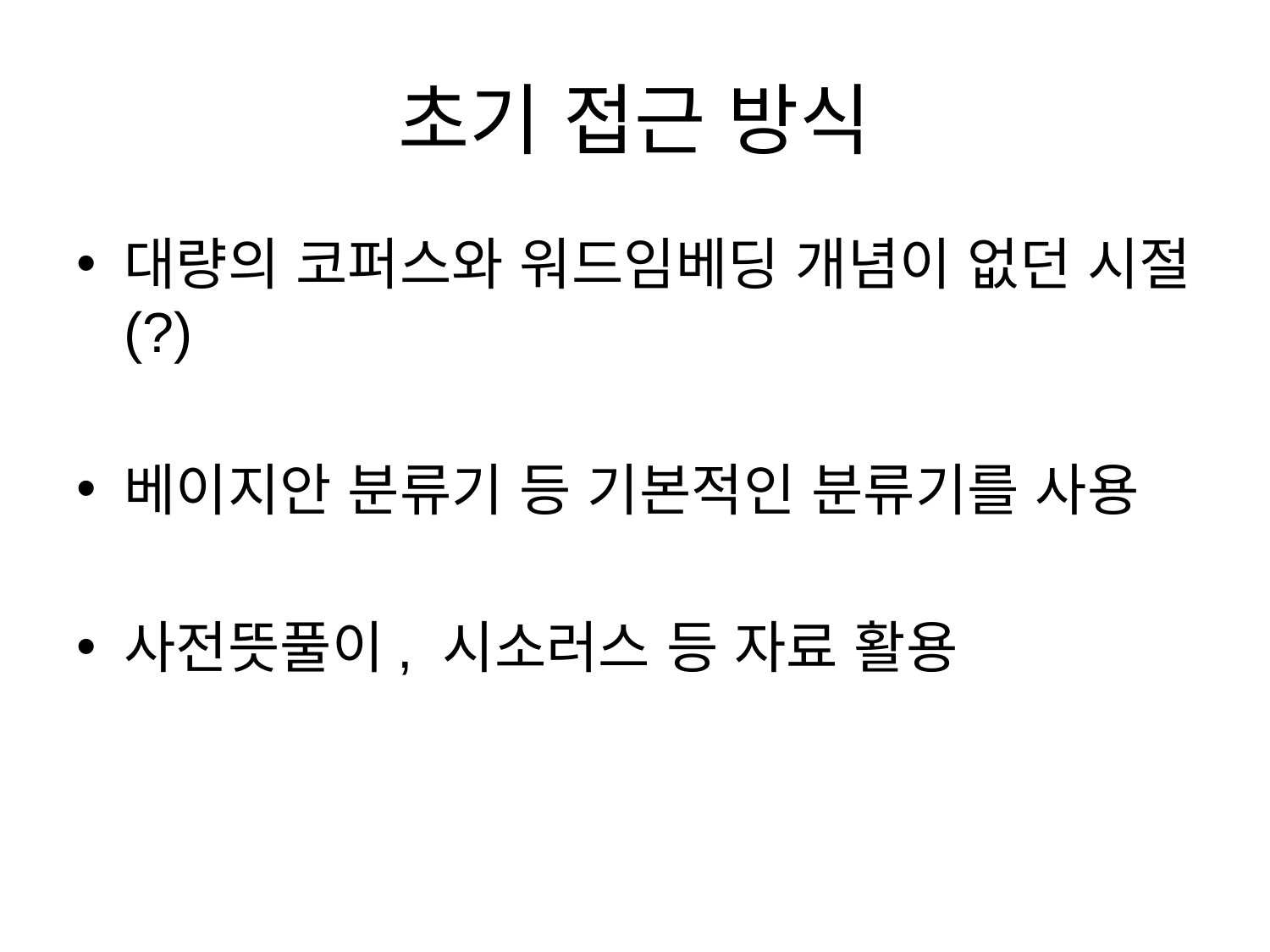

# 초기 접근 방식
대량의 코퍼스와 워드임베딩 개념이 없던 시절(?)

베이지안 분류기 등 기본적인 분류기를 사용

사전뜻풀이, 시소러스 등 자료 활용